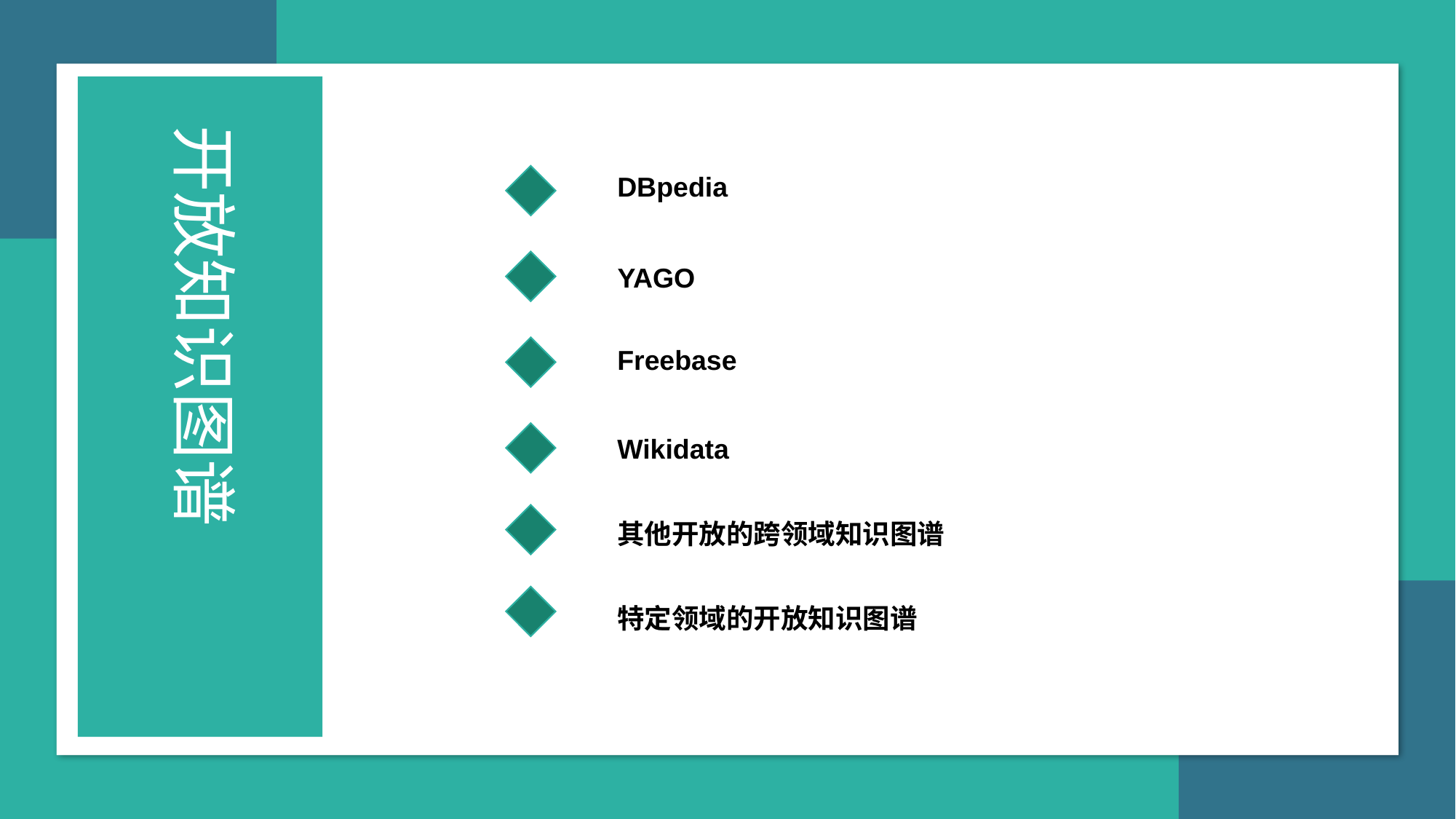

开放知识图谱
DBpedia

YAGO

Freebase

Wikidata

其他开放的跨领域知识图谱

特定领域的开放知识图谱